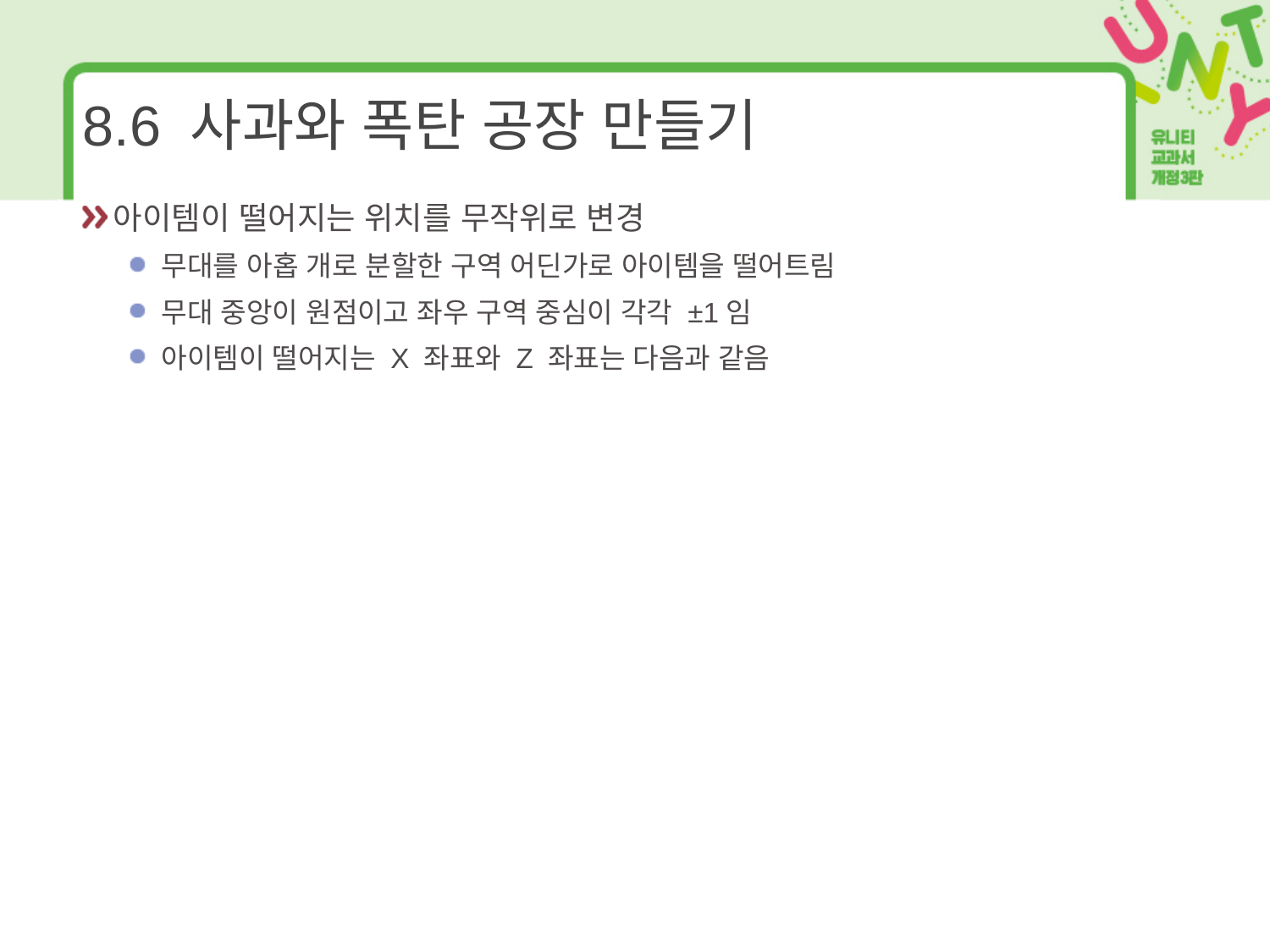

# 8.6 사과와 폭탄 공장 만들기
아이템이 떨어지는 위치를 무작위로 변경
무대를 아홉 개로 분할한 구역 어딘가로 아이템을 떨어트림
무대 중앙이 원점이고 좌우 구역 중심이 각각 ±1임
아이템이 떨어지는 X 좌표와 Z 좌표는 다음과 같음